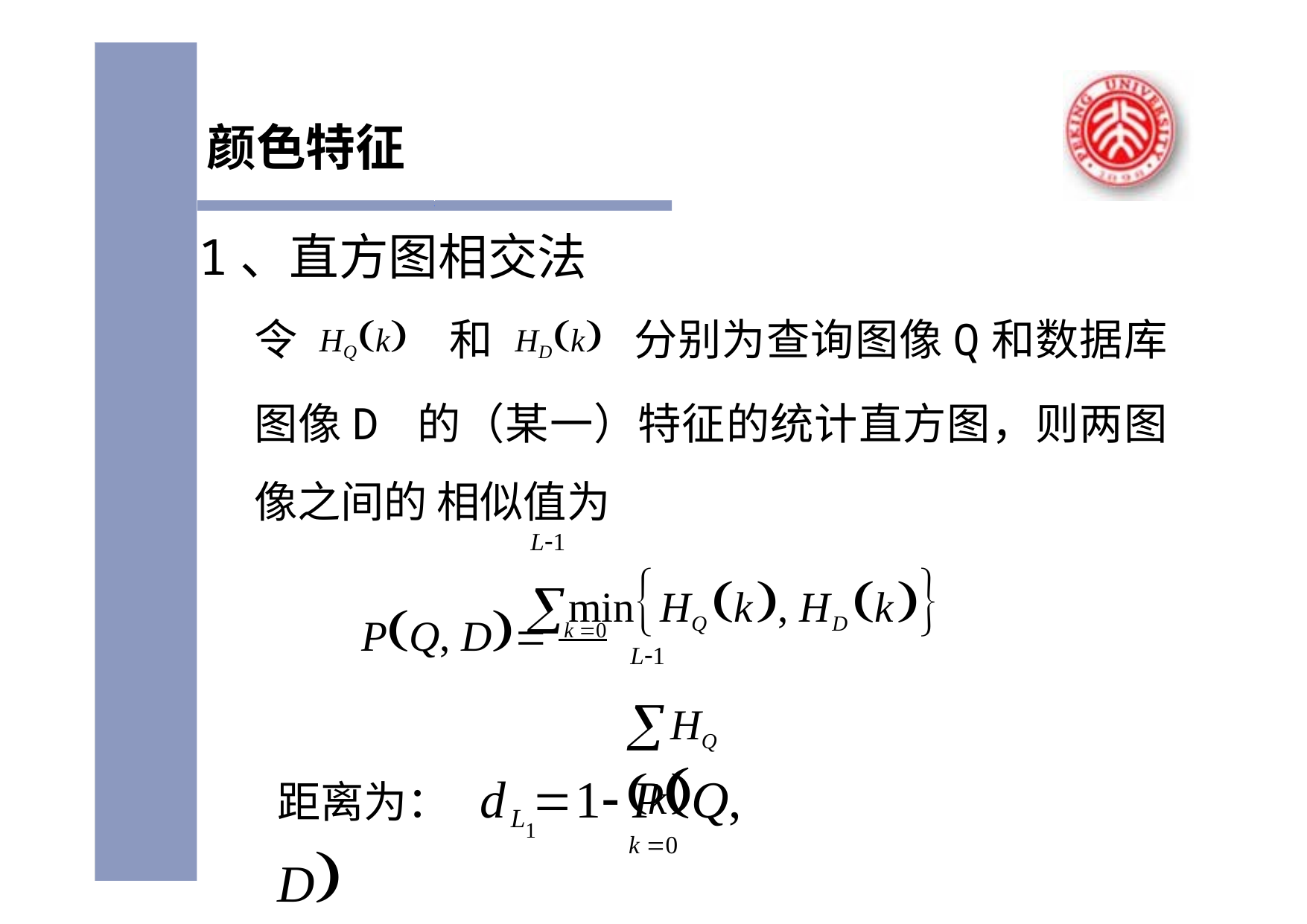

颜色特征

1、直方图相交法
令 HQ(k)  和 HD(k) 分别为查询图像Q和数据库图像D 的（某一）特征的统计直方图，则两图像之间的 相似值为
∑min{HQ (k), HD (k)}
L−1
P(Q, D)=  k =0
L−1
∑HQ (k)
k =0
距离为： dL =1− P(Q, D)
1